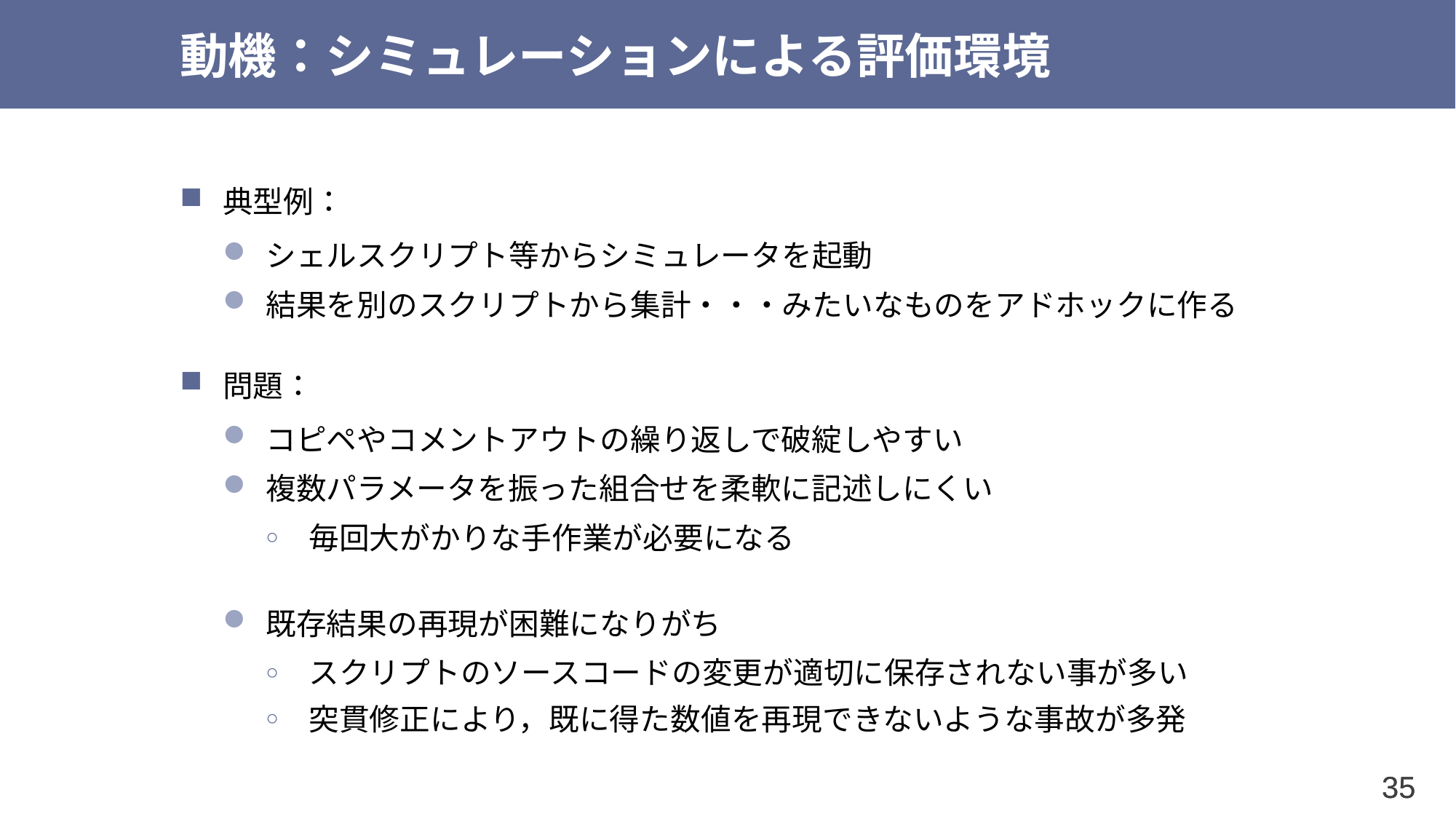

# 動機：シミュレーションによる評価環境
典型例：
シェルスクリプト等からシミュレータを起動
結果を別のスクリプトから集計・・・みたいなものをアドホックに作る
問題：
コピペやコメントアウトの繰り返しで破綻しやすい
複数パラメータを振った組合せを柔軟に記述しにくい
毎回大がかりな手作業が必要になる
既存結果の再現が困難になりがち
スクリプトのソースコードの変更が適切に保存されない事が多い
突貫修正により，既に得た数値を再現できないような事故が多発